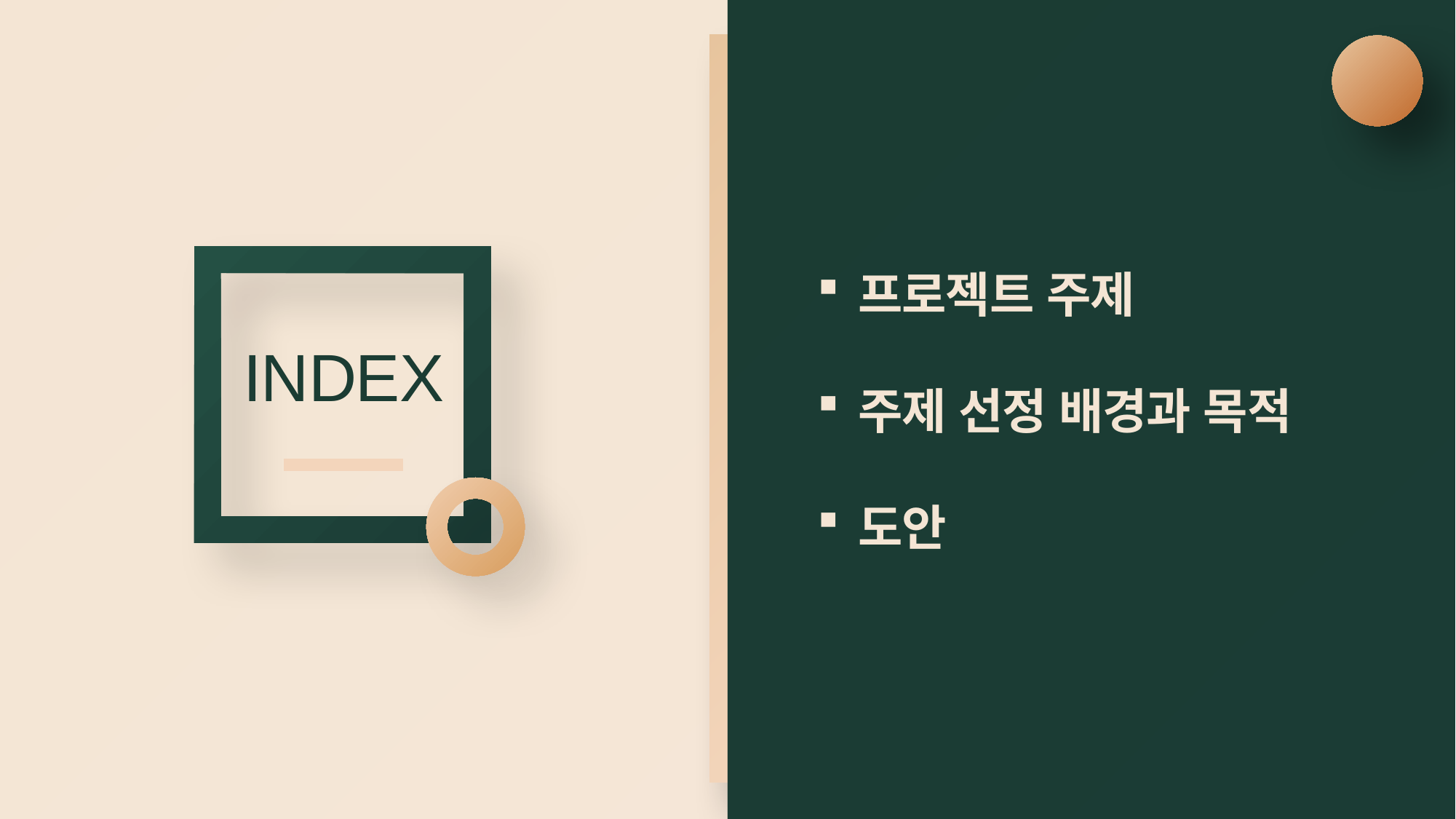

프로젝트 주제

주제 선정 배경과 목적

도안

INDEX